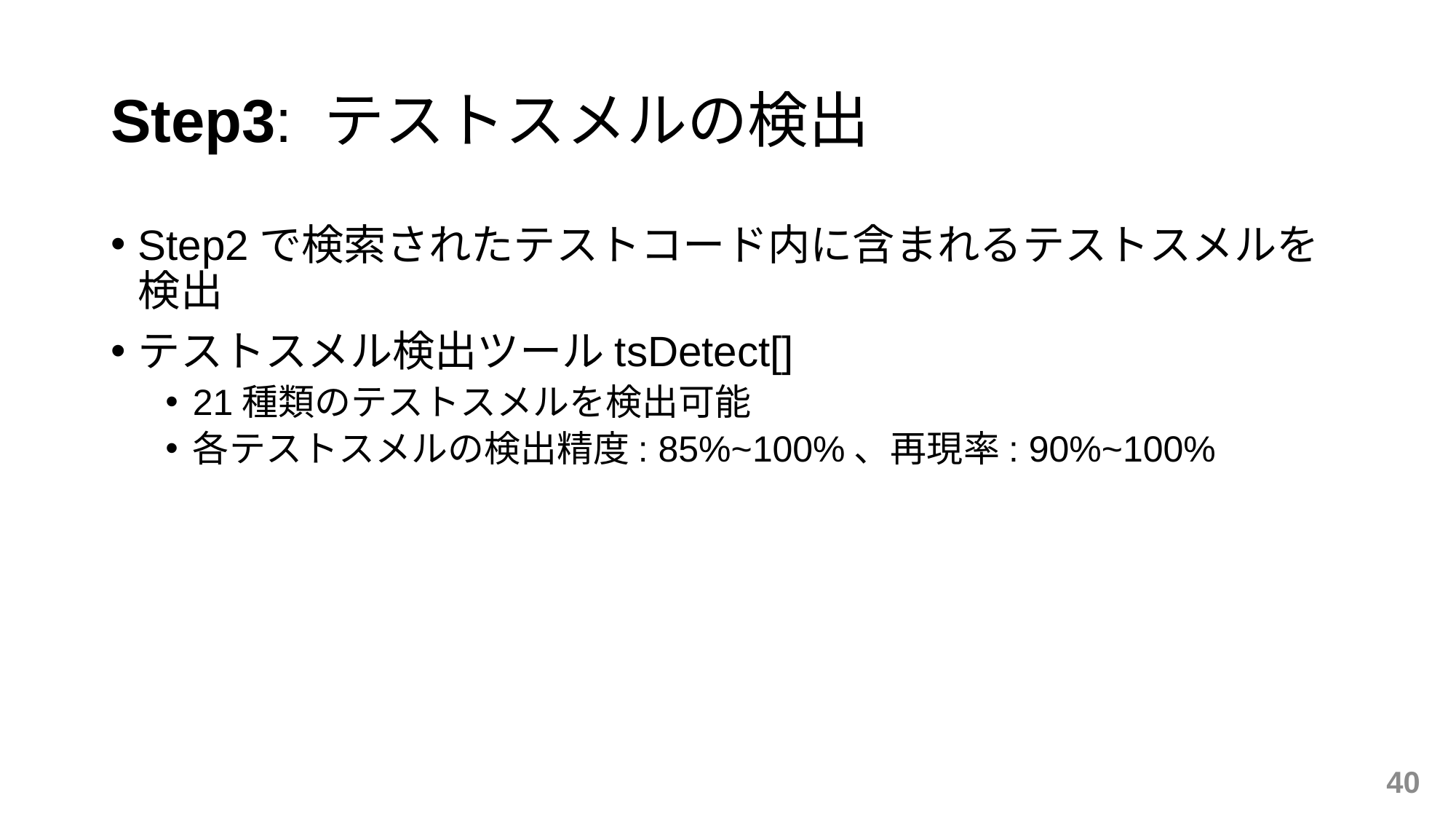

# Step3: テストスメルの検出
Step2で検索されたテストコード内に含まれるテストスメルを検出
テストスメル検出ツールtsDetect[]
21種類のテストスメルを検出可能
各テストスメルの検出精度: 85%~100%、再現率: 90%~100%

40